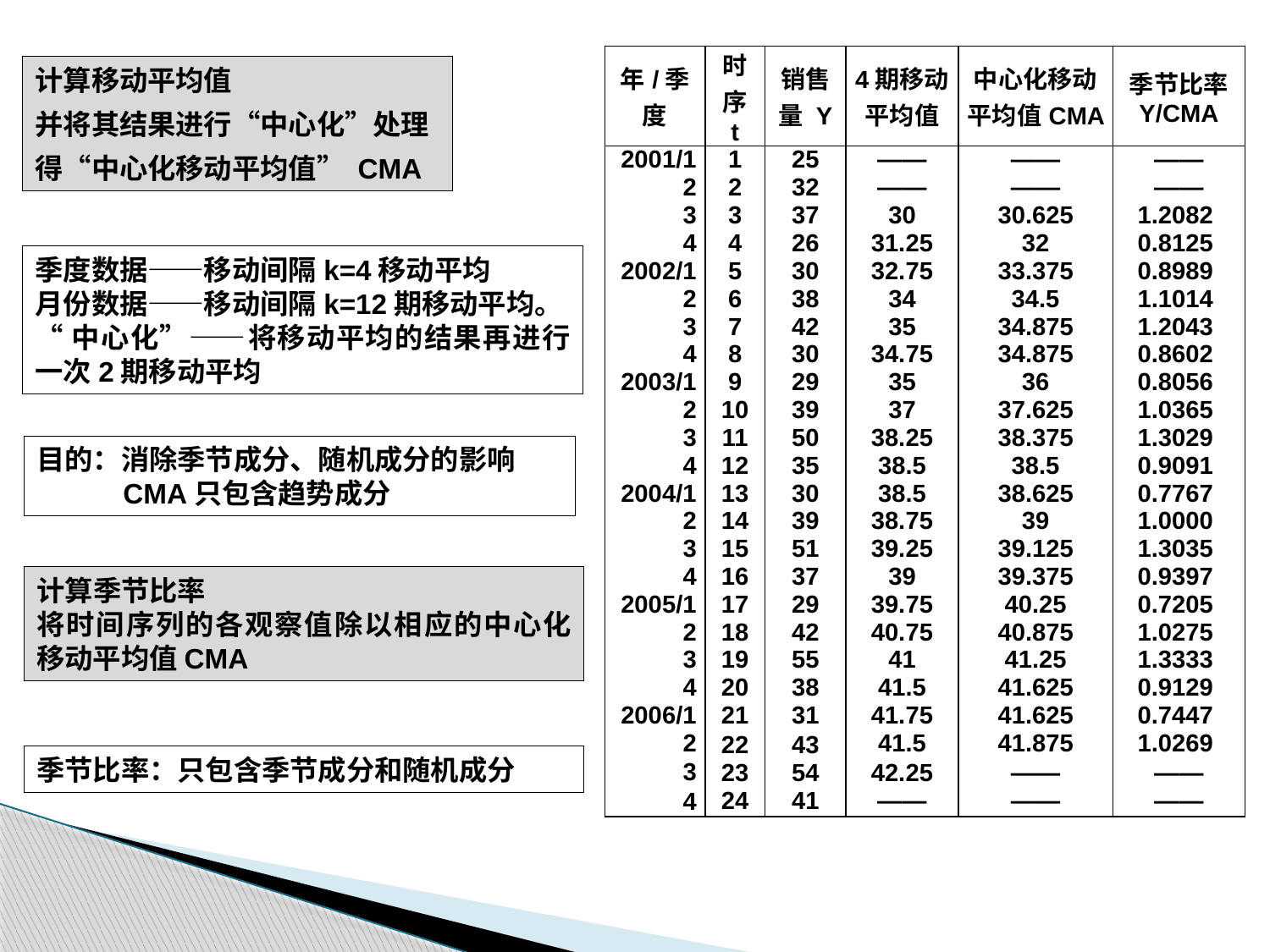

| 年/季度 | 时序 t | 销售量 Y | 4期移动 平均值 | 中心化移动平均值CMA | 季节比率 Y/CMA |
| --- | --- | --- | --- | --- | --- |
| 2001/1 | 1 | 25 | —— | —— | —— |
| 2 | 2 | 32 | —— | —— | —— |
| 3 | 3 | 37 | 30 | 30.625 | 1.2082 |
| 4 | 4 | 26 | 31.25 | 32 | 0.8125 |
| 2002/1 | 5 | 30 | 32.75 | 33.375 | 0.8989 |
| 2 | 6 | 38 | 34 | 34.5 | 1.1014 |
| 3 | 7 | 42 | 35 | 34.875 | 1.2043 |
| 4 | 8 | 30 | 34.75 | 34.875 | 0.8602 |
| 2003/1 | 9 | 29 | 35 | 36 | 0.8056 |
| 2 | 10 | 39 | 37 | 37.625 | 1.0365 |
| 3 | 11 | 50 | 38.25 | 38.375 | 1.3029 |
| 4 | 12 | 35 | 38.5 | 38.5 | 0.9091 |
| 2004/1 | 13 | 30 | 38.5 | 38.625 | 0.7767 |
| 2 | 14 | 39 | 38.75 | 39 | 1.0000 |
| 3 | 15 | 51 | 39.25 | 39.125 | 1.3035 |
| 4 | 16 | 37 | 39 | 39.375 | 0.9397 |
| 2005/1 | 17 | 29 | 39.75 | 40.25 | 0.7205 |
| 2 | 18 | 42 | 40.75 | 40.875 | 1.0275 |
| 3 | 19 | 55 | 41 | 41.25 | 1.3333 |
| 4 | 20 | 38 | 41.5 | 41.625 | 0.9129 |
| 2006/1 | 21 | 31 | 41.75 | 41.625 | 0.7447 |
| 2 | 22 23 24 | 43 54 41 | 41.5 | 41.875 | 1.0269 |
| 3 |  |  | 42.25 —— | —— —— | —— —— |
| 4 |  |  |  |  |  |
计算移动平均值
并将其结果进行“中心化”处理
得“中心化移动平均值” CMA
季度数据——移动间隔k=4移动平均
月份数据——移动间隔k=12期移动平均。
“中心化”——将移动平均的结果再进行一次2期移动平均
目的：消除季节成分、随机成分的影响
           CMA只包含趋势成分
计算季节比率
将时间序列的各观察值除以相应的中心化移动平均值CMA
季节比率：只包含季节成分和随机成分